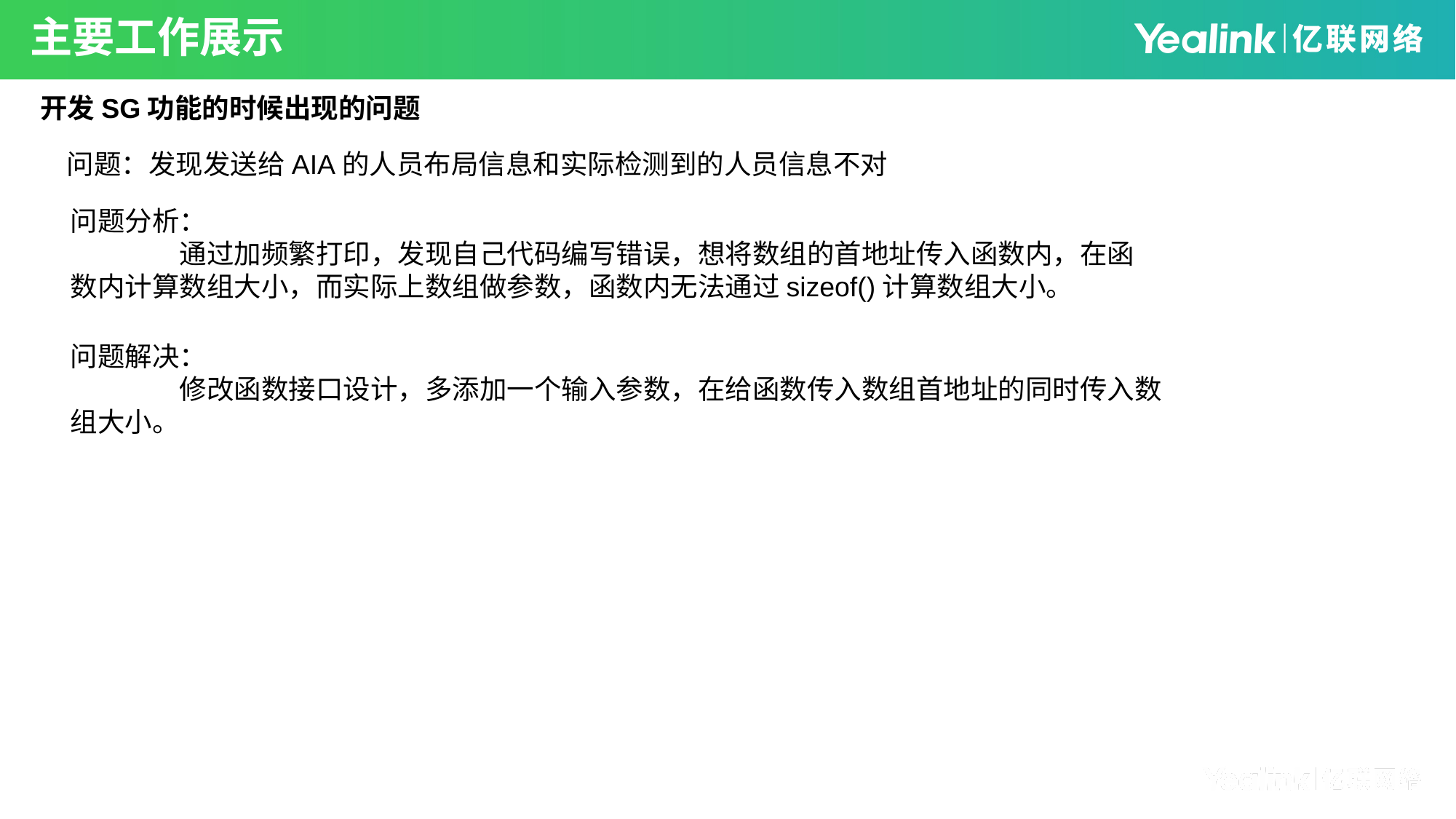

主要工作展示

开发SG功能的时候出现的问题
问题：发现发送给AIA的人员布局信息和实际检测到的人员信息不对
问题分析：
	通过加频繁打印，发现自己代码编写错误，想将数组的首地址传入函数内，在函数内计算数组大小，而实际上数组做参数，函数内无法通过sizeof()计算数组大小。
问题解决：
	修改函数接口设计，多添加一个输入参数，在给函数传入数组首地址的同时传入数组大小。